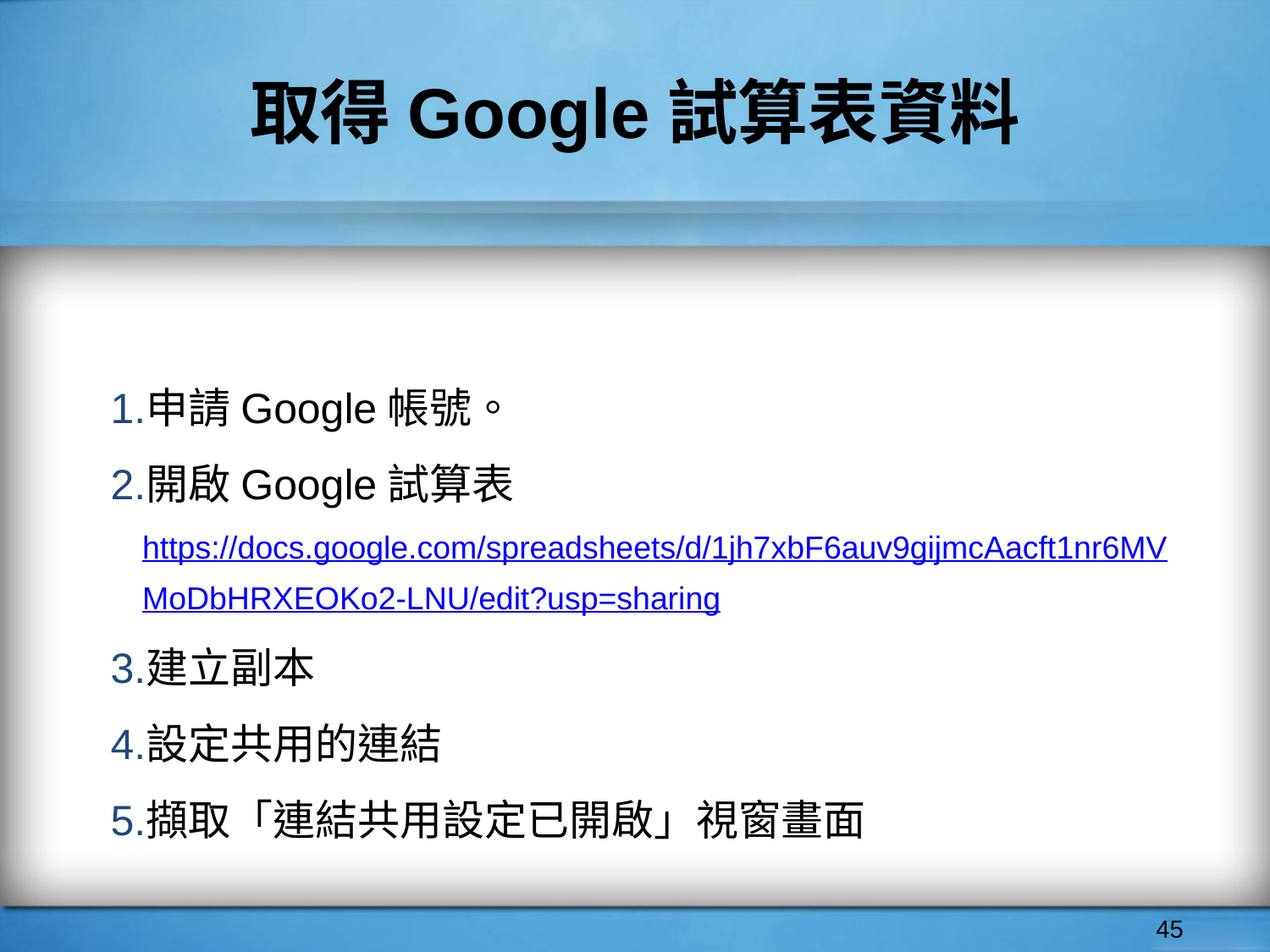

# 取得Google試算表資料
申請Google帳號。
開啟Google試算表
https://docs.google.com/spreadsheets/d/1jh7xbF6auv9gijmcAacft1nr6MVMoDbHRXEOKo2-LNU/edit?usp=sharing
建立副本
設定共用的連結
擷取「連結共用設定已開啟」視窗畫面
45